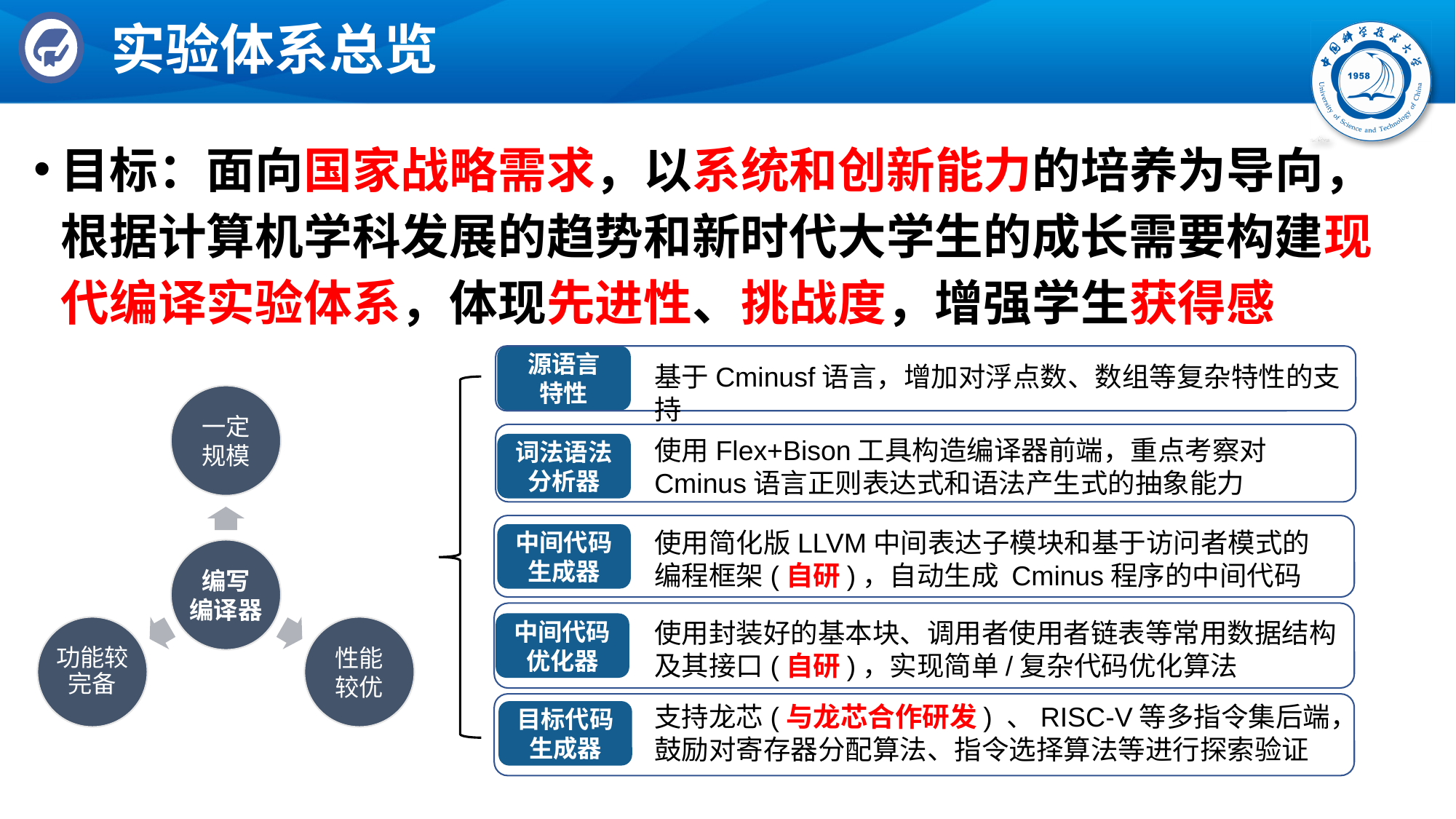

# 实验体系总览
目标：面向国家战略需求，以系统和创新能力的培养为导向，根据计算机学科发展的趋势和新时代大学生的成长需要构建现代编译实验体系，体现先进性、挑战度，增强学生获得感

源语言
特性
基于Cminusf语言，增加对浮点数、数组等复杂特性的支持

编写
编译器

一定
规模

性能
较优

功能较完备

使用Flex+Bison工具构造编译器前端，重点考察对Cminus语言正则表达式和语法产生式的抽象能力
词法语法
分析器

使用简化版LLVM中间表达子模块和基于访问者模式的编程框架(自研)，自动生成 Cminus程序的中间代码
中间代码
生成器

使用封装好的基本块、调用者使用者链表等常用数据结构及其接口(自研)，实现简单/复杂代码优化算法
中间代码
优化器

支持龙芯(与龙芯合作研发) 、RISC-V等多指令集后端，鼓励对寄存器分配算法、指令选择算法等进行探索验证
目标代码
生成器